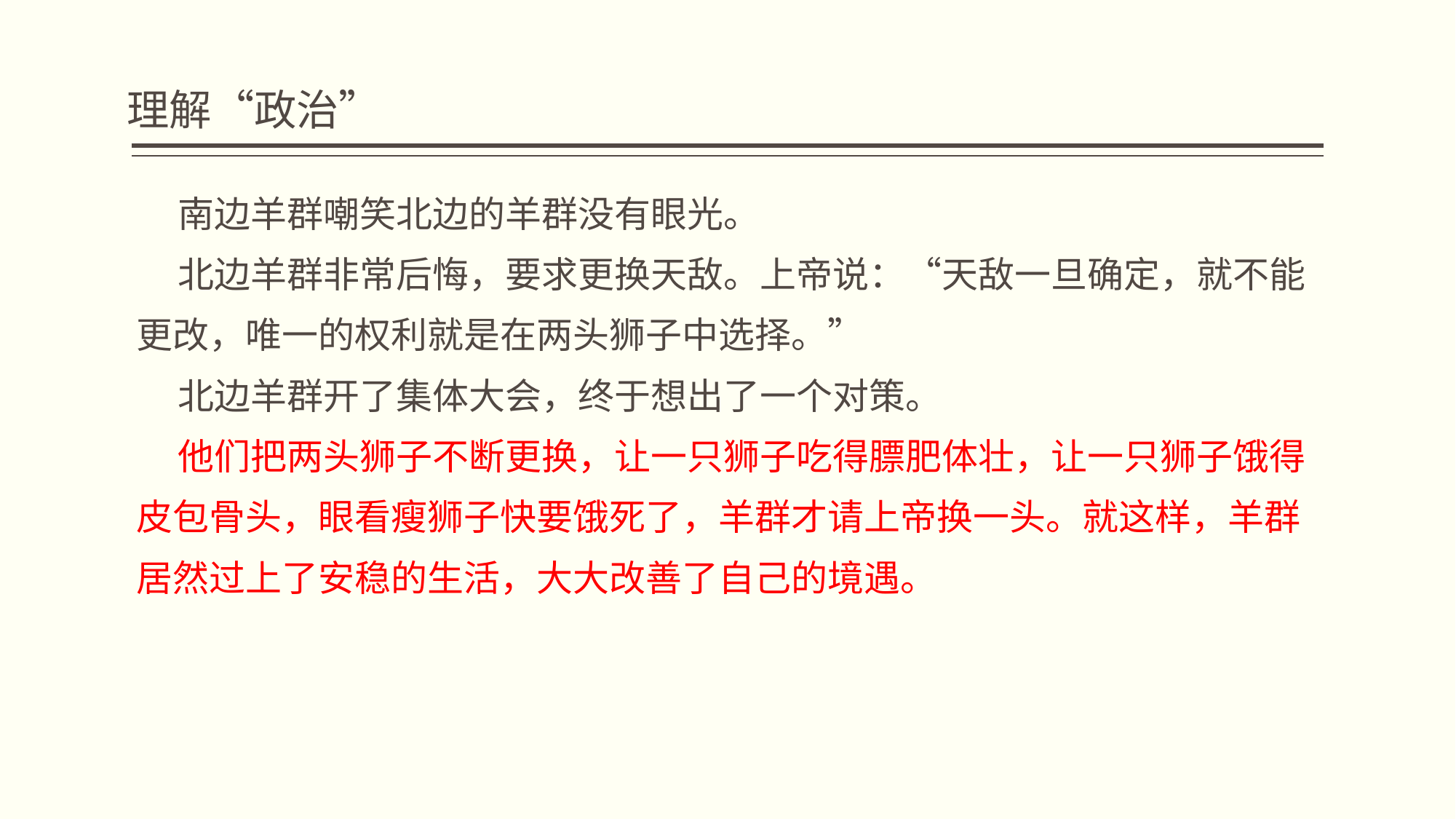

理解“政治”
    南边羊群嘲笑北边的羊群没有眼光。
    北边羊群非常后悔，要求更换天敌。上帝说：“天敌一旦确定，就不能更改，唯一的权利就是在两头狮子中选择。”
    北边羊群开了集体大会，终于想出了一个对策。
    他们把两头狮子不断更换，让一只狮子吃得膘肥体壮，让一只狮子饿得皮包骨头，眼看瘦狮子快要饿死了，羊群才请上帝换一头。就这样，羊群居然过上了安稳的生活，大大改善了自己的境遇。